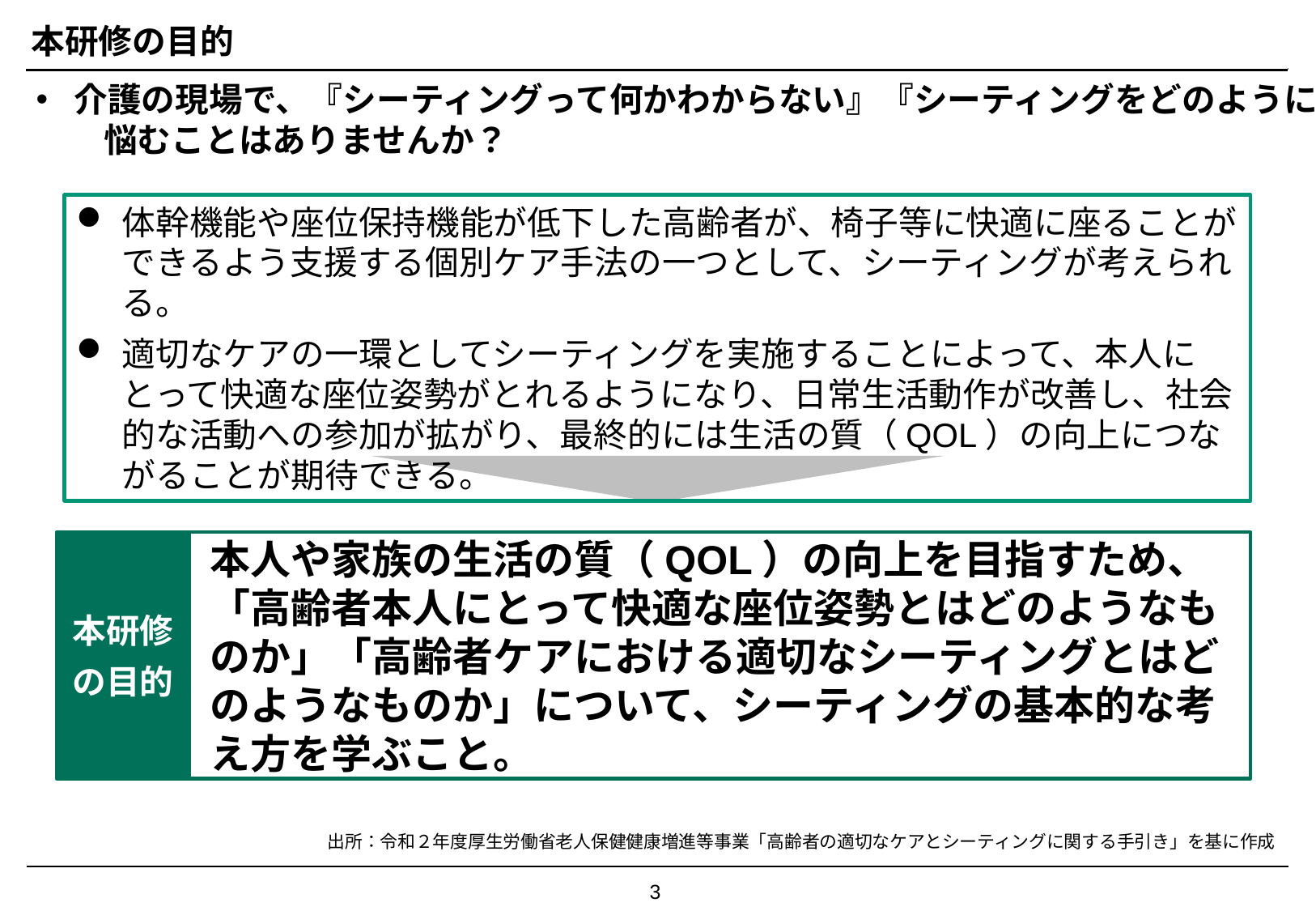

# 本研修の目的
介護の現場で、『シーティングって何かわからない』『シーティングをどのように行うのか』等
　　悩むことはありませんか？
体幹機能や座位保持機能が低下した高齢者が、椅子等に快適に座ることができるよう支援する個別ケア手法の一つとして、シーティングが考えられる。
適切なケアの一環としてシーティングを実施することによって、本人にとって快適な座位姿勢がとれるようになり、日常生活動作が改善し、社会的な活動への参加が拡がり、最終的には生活の質（QOL）の向上につながることが期待できる。

本人や家族の生活の質（QOL）の向上を目指すため、
「高齢者本人にとって快適な座位姿勢とはどのようなものか」「高齢者ケアにおける適切なシーティングとはどのようなものか」について、シーティングの基本的な考え方を学ぶこと。
本研修
の目的
出所：令和２年度厚生労働省老人保健健康増進等事業「高齢者の適切なケアとシーティングに関する手引き」を基に作成